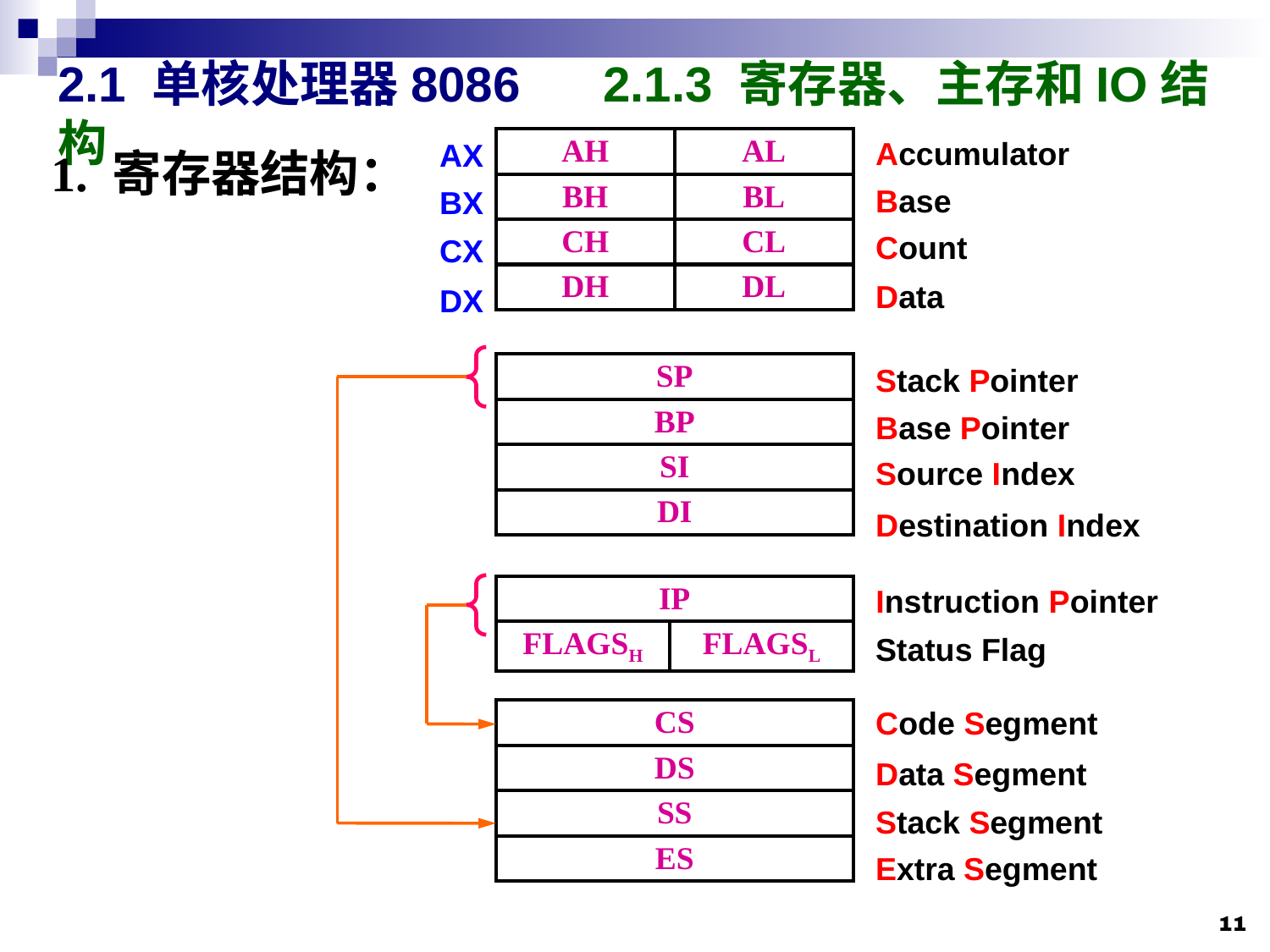

# 2.1 单核处理器8086      2.1.3 寄存器、主存和IO结构
Accumulator
AX
| AH | AL |
| --- | --- |
| BH | BL |
| CH | CL |
| DH | DL |
1. 寄存器结构：
Base
BX
Count
CX
Data
DX

| SP |
| --- |
| BP |
| SI |
| DI |
Stack Pointer
Base Pointer
Source Index
Destination Index

Instruction Pointer
| IP |  |
| --- | --- |
| FLAGSH | FLAGSL |
Status Flag
Code Segment
| CS |
| --- |
| DS |
| SS |
| ES |
Data Segment
Stack Segment
Extra Segment
11